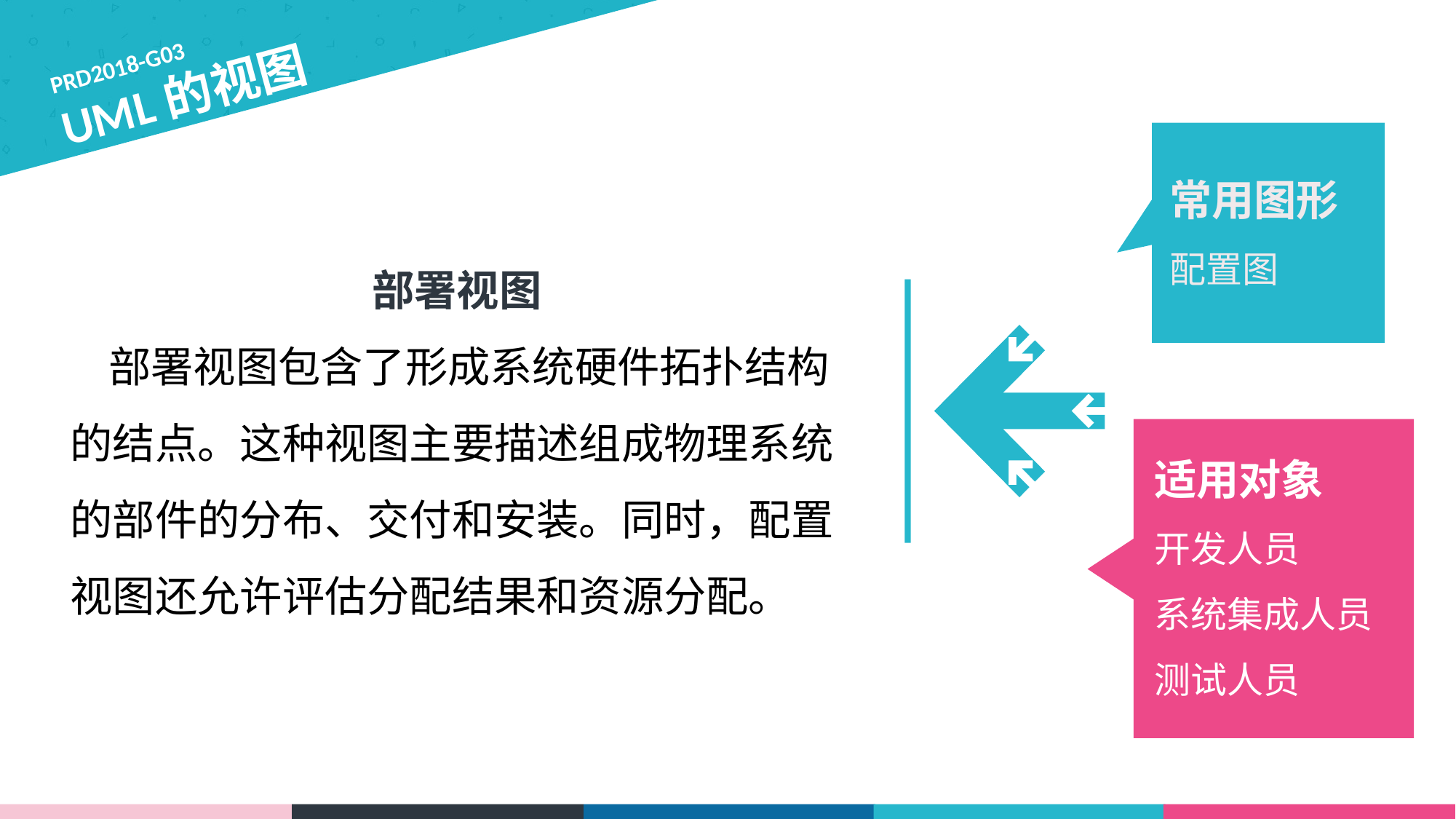

PRD2018-G03
UML的视图

常用图形
配置图

部署视图
       部署视图包含了形成系统硬件拓扑结构的结点。这种视图主要描述组成物理系统的部件的分布、交付和安装。同时，配置视图还允许评估分配结果和资源分配。

适用对象
开发人员
系统集成人员
测试人员